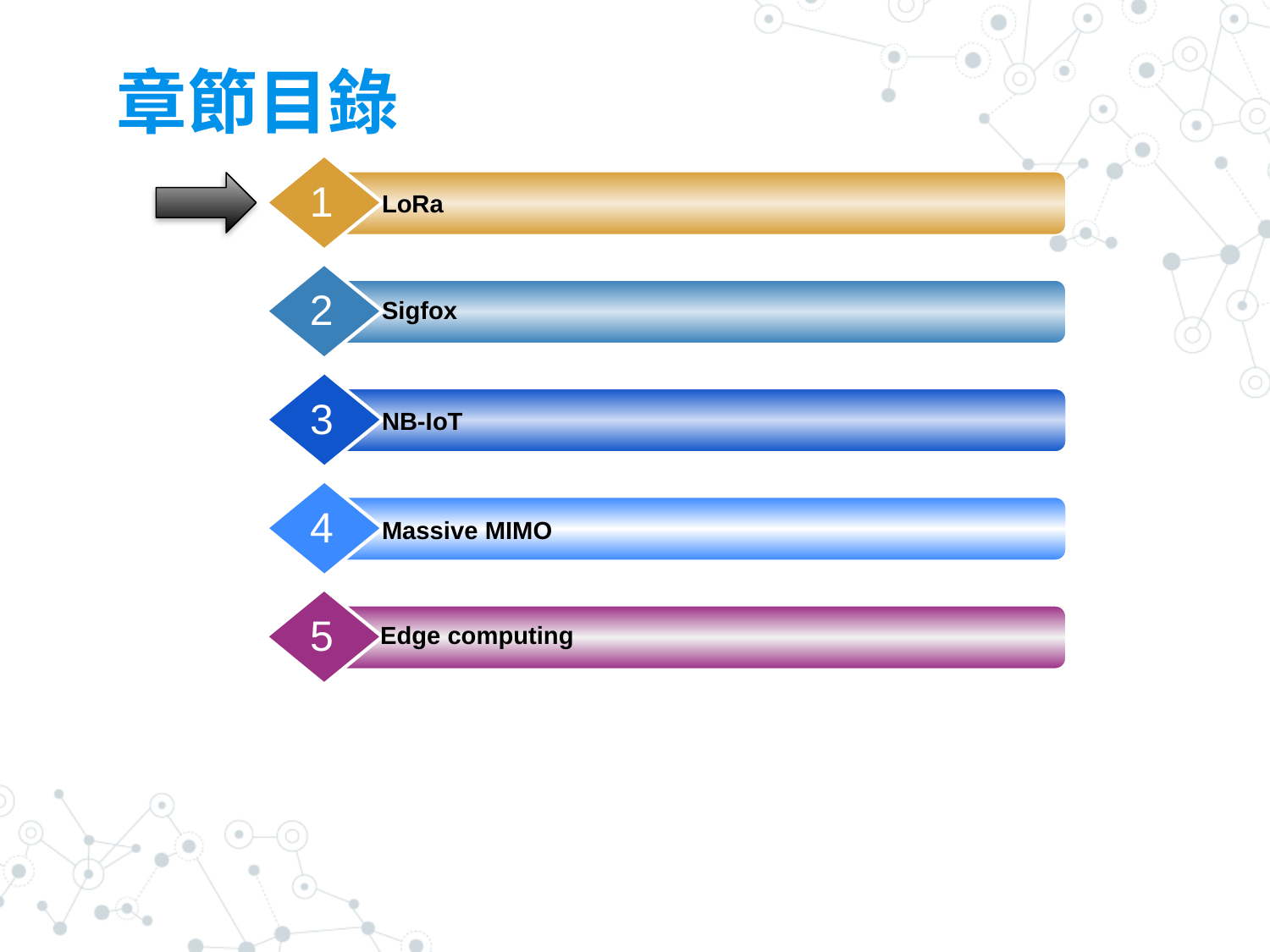

# 章節目錄

1

LoRa

2

Sigfox

3

NB-IoT

4

Massive MIMO

5

Edge computing